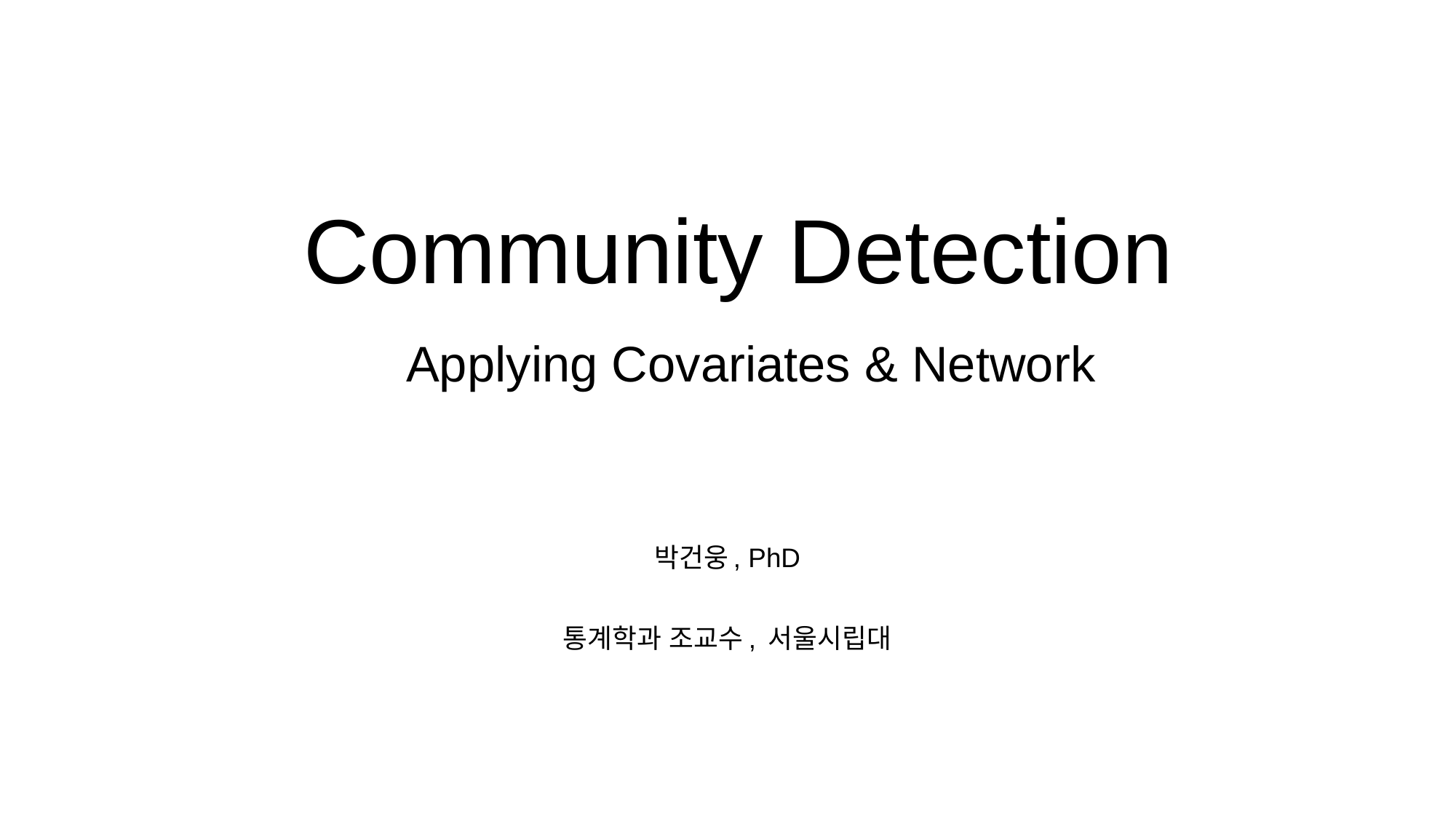

# Community Detection Applying Covariates & Network

박건웅, PhD

통계학과 조교수, 서울시립대